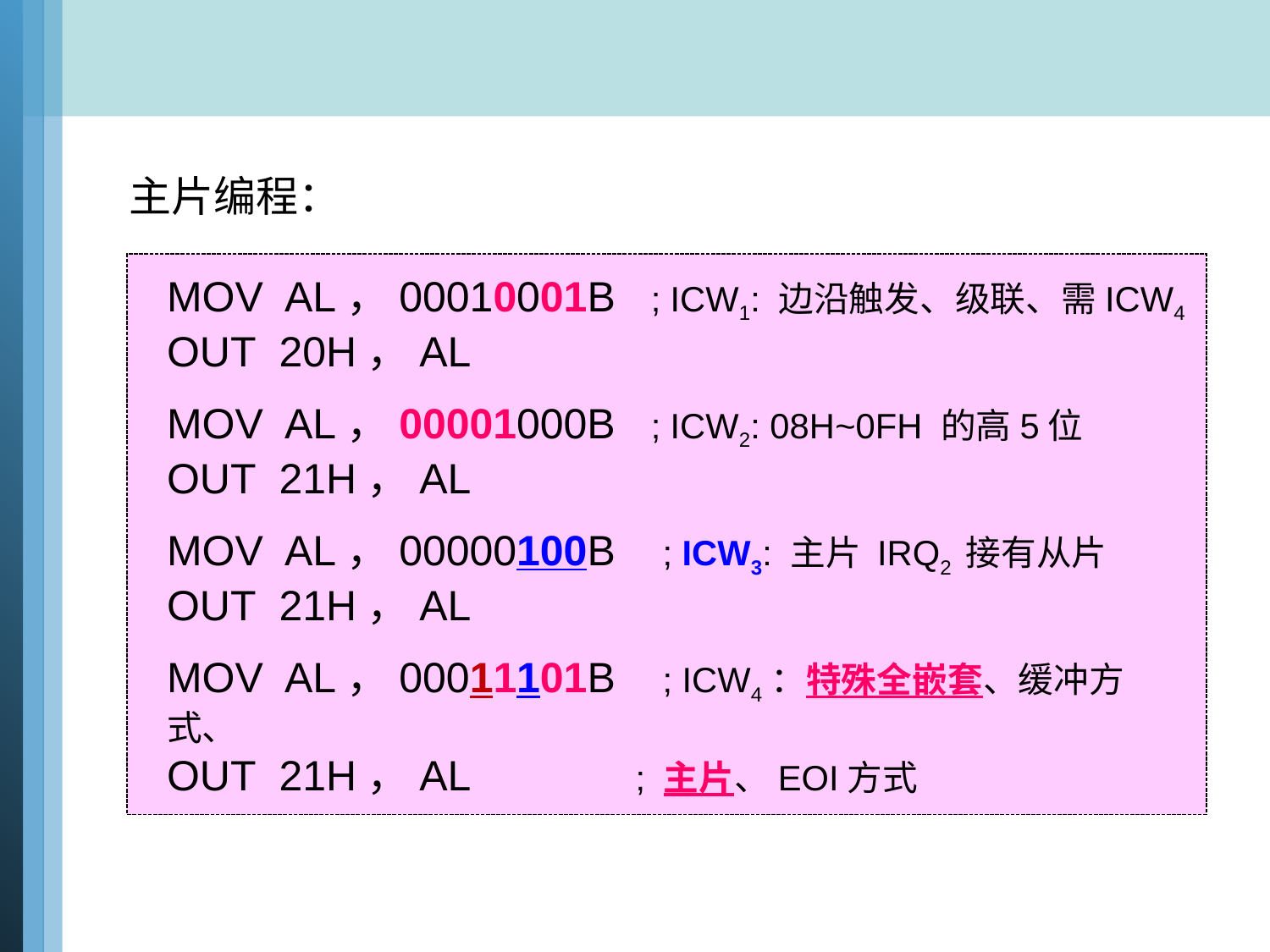

主片编程：
MOV  AL，00010001B   ; ICW1: 边沿触发、级联、需ICW4
OUT  20H，AL
MOV  AL，00001000B   ; ICW2: 08H~0FH 的高5位
OUT  21H，AL
MOV  AL，00000100B    ; ICW3: 主片 IRQ2 接有从片
OUT  21H，AL
MOV  AL，00011101B    ; ICW4：特殊全嵌套、缓冲方式、
OUT  21H，AL	         ; 主片、EOI方式
129